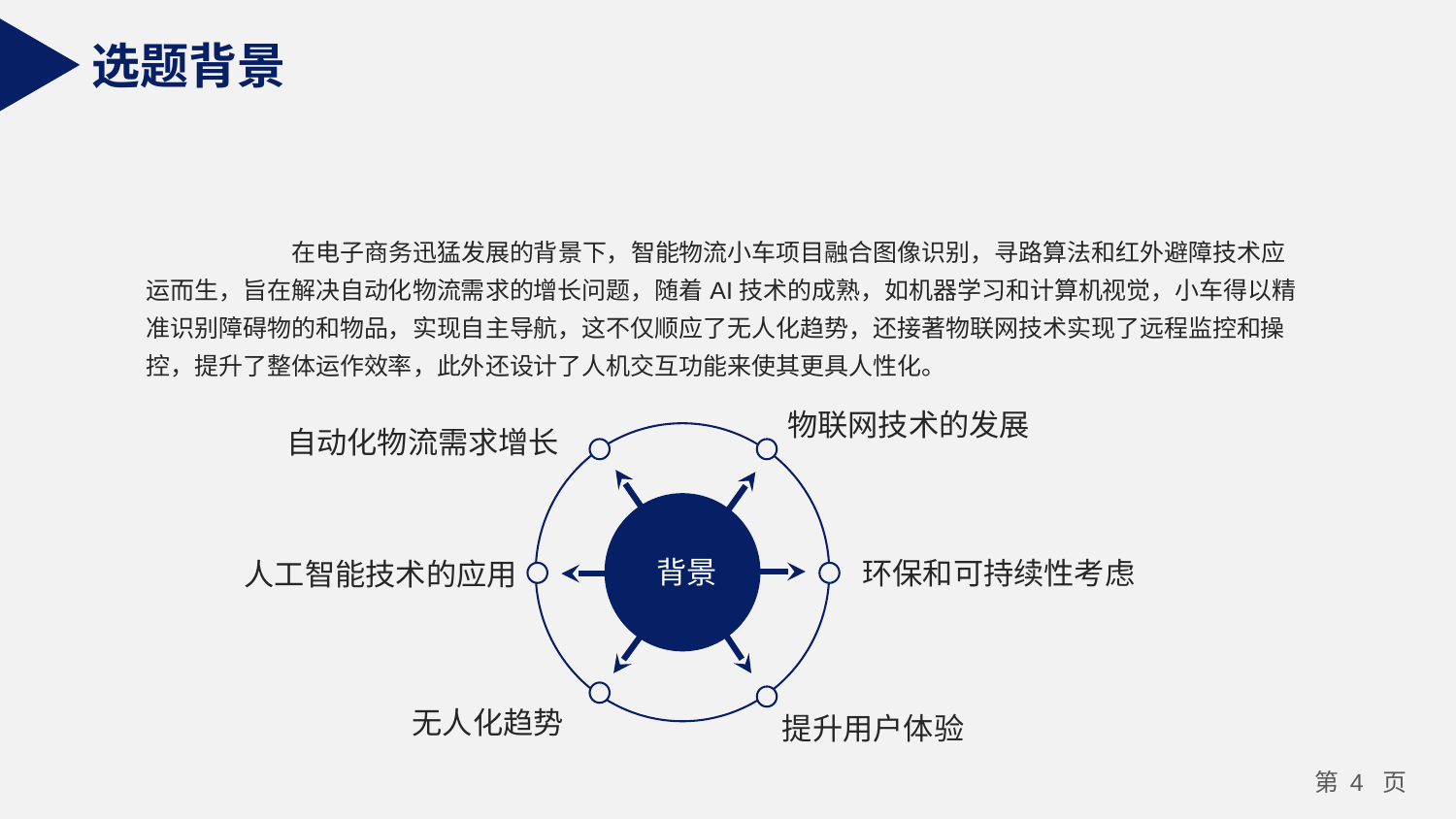

选题背景
	在电子商务迅猛发展的背景下，智能物流小车项目融合图像识别，寻路算法和红外避障技术应运而生，旨在解决自动化物流需求的增长问题，随着AI技术的成熟，如机器学习和计算机视觉，小车得以精准识别障碍物的和物品，实现自主导航，这不仅顺应了无人化趋势，还接著物联网技术实现了远程监控和操控，提升了整体运作效率，此外还设计了人机交互功能来使其更具人性化。
物联网技术的发展
自动化物流需求增长

背景
环保和可持续性考虑
人工智能技术的应用
无人化趋势
提升用户体验